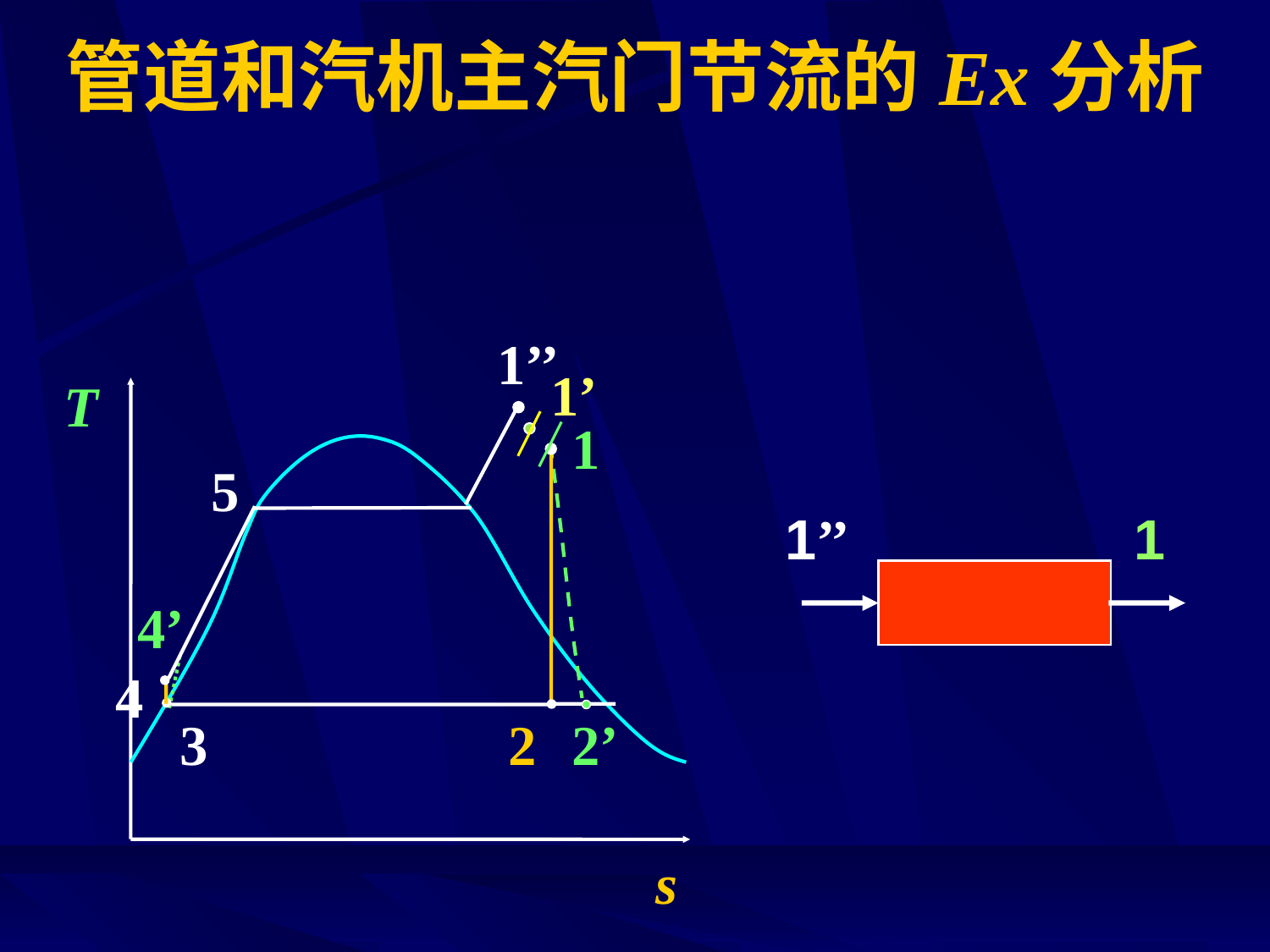

# 管道和汽机主汽门节流的Ex分析
1’’
1’
T

1

5
1’’
1

4’

4

3
2
2’

s